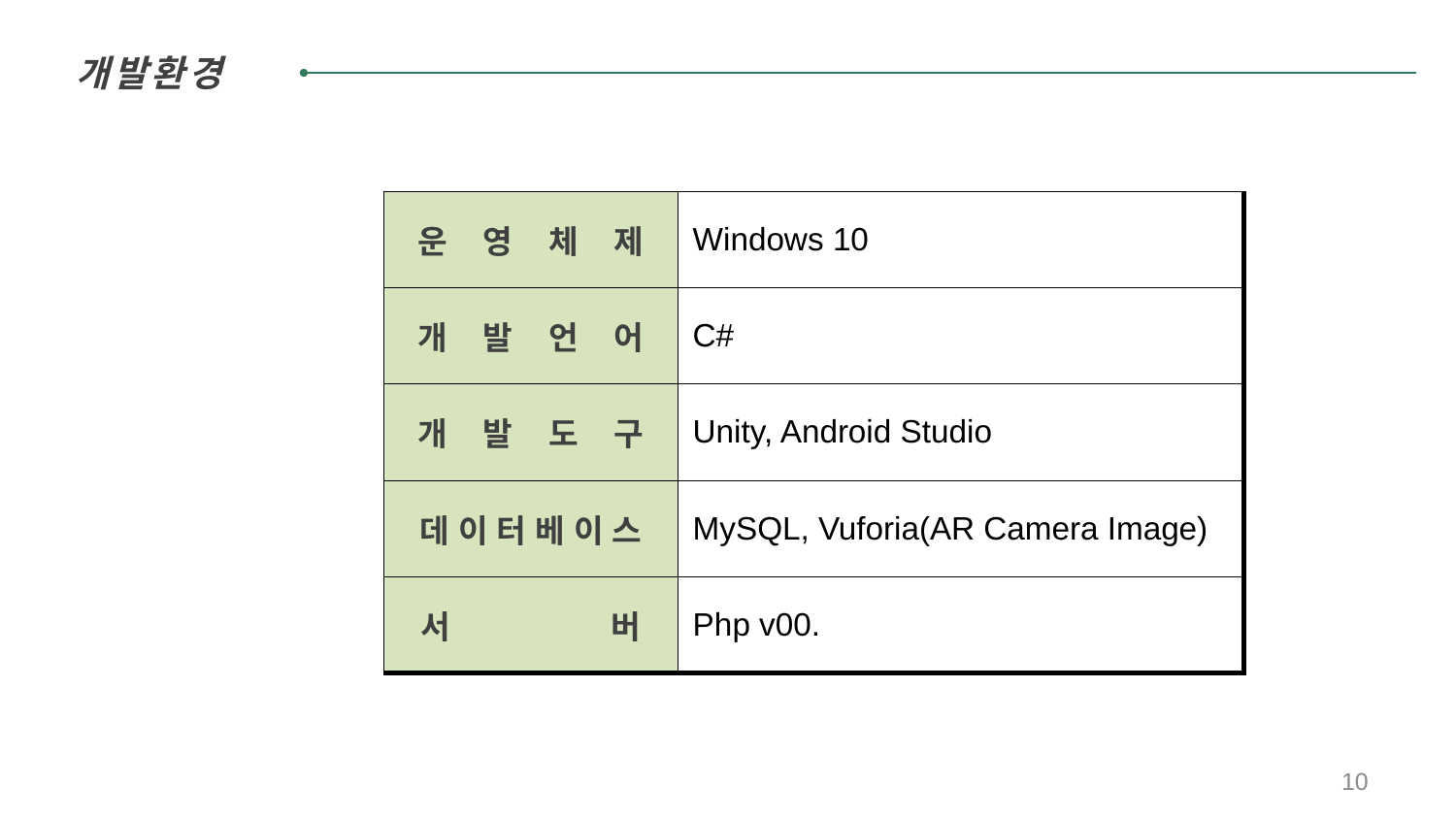

개 발 환 경
| 운 영 체 제 | Windows 10 |
| --- | --- |
| 개 발 언 어 | C# |
| 개 발 도 구 | Unity, Android Studio |
| 데 이 터 베 이 스 | MySQL, Vuforia(AR Camera Image) |
| 서 버 | Php v00. |
10